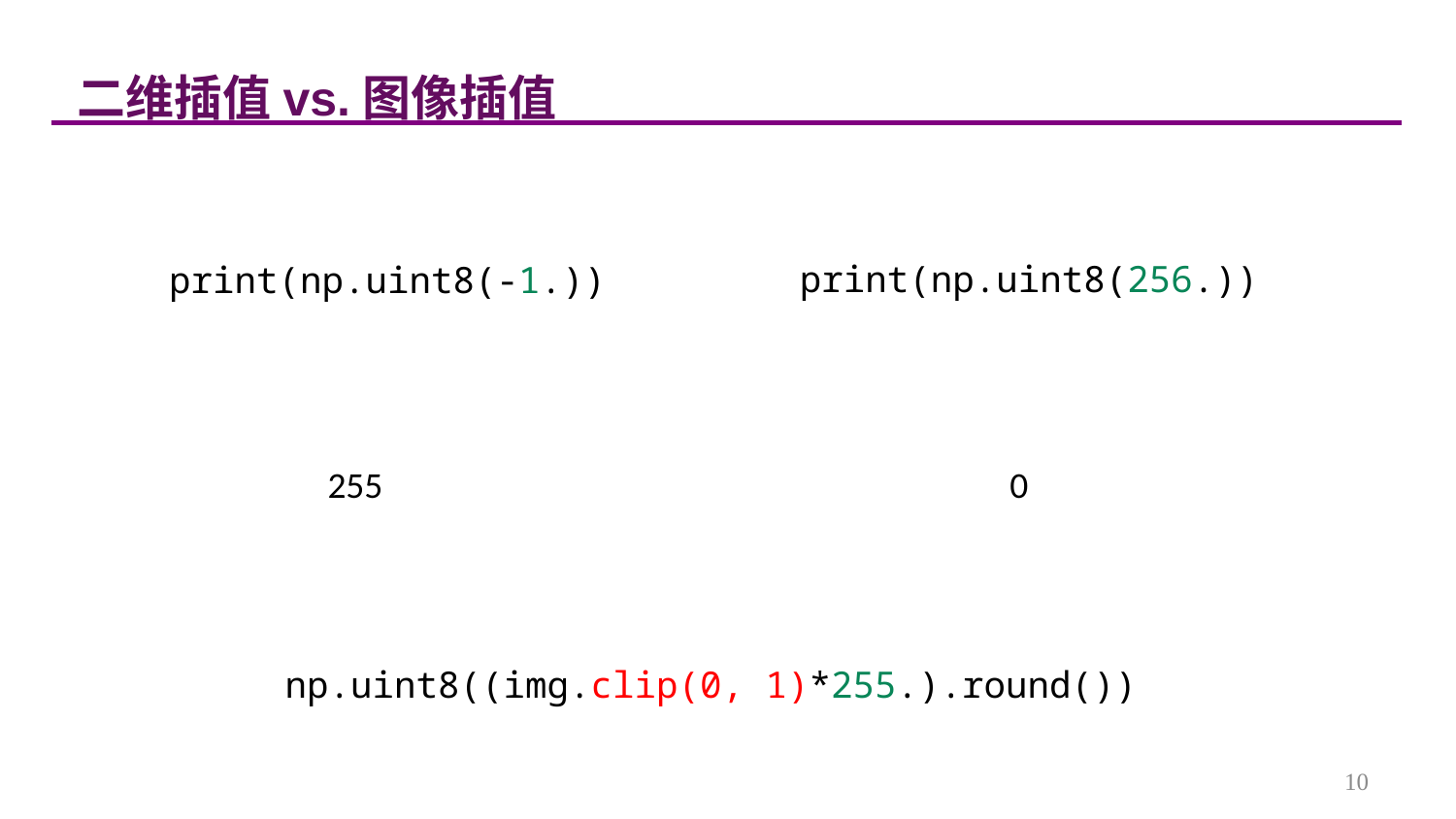

二维插值vs.图像插值
print(np.uint8(256.))
print(np.uint8(-1.))
255
0
np.uint8((img.clip(0, 1)*255.).round())
10